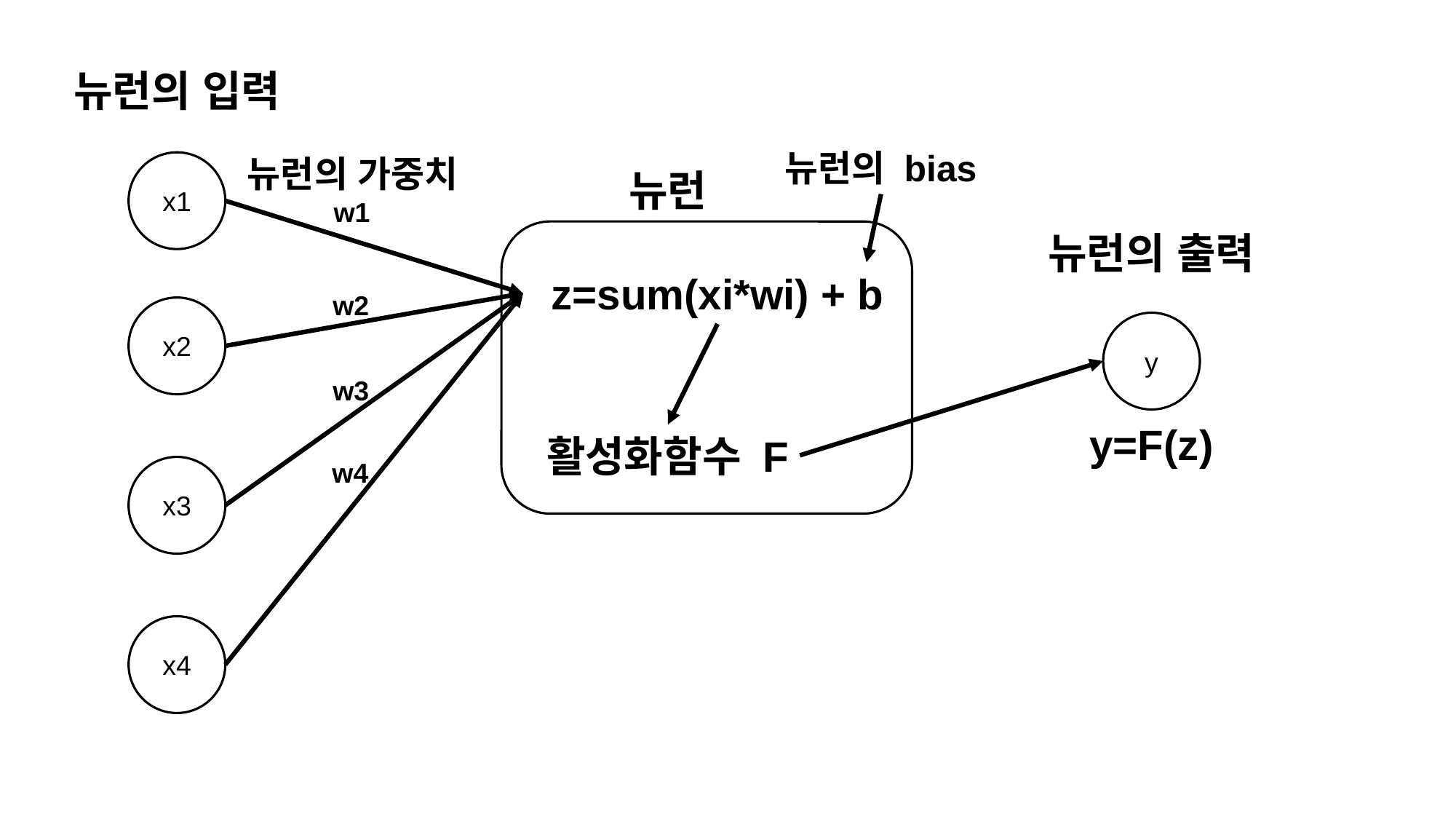

뉴런의 입력
x1
x2
x3
x4
뉴런의 bias
뉴런의 가중치
w1
w2
w3
w4
뉴런

뉴런의 출력
z=sum(xi*wi) + b
y
y=F(z)
활성화함수 F